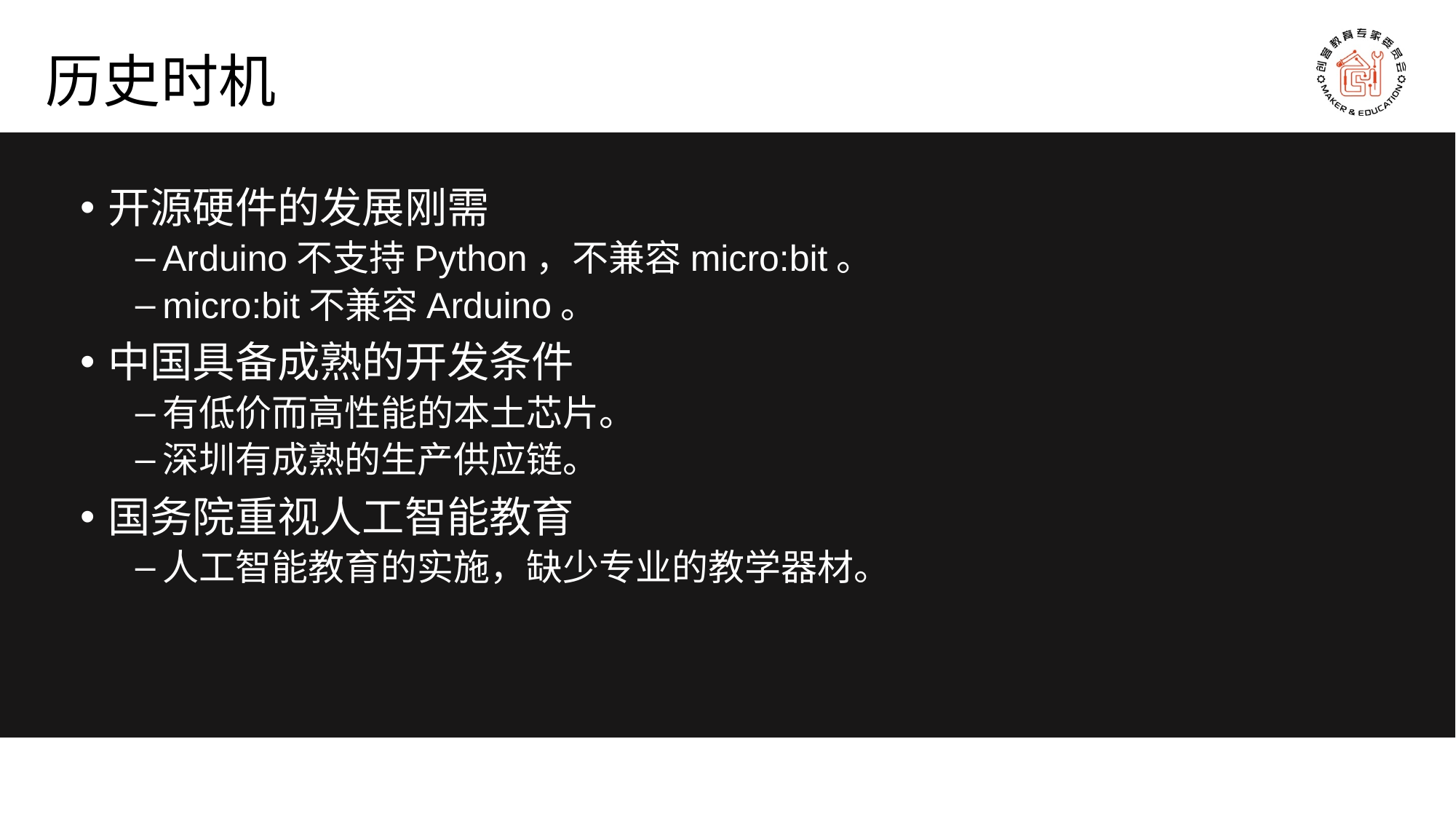

# 历史时机
开源硬件的发展刚需
Arduino不支持Python，不兼容micro:bit。
micro:bit不兼容Arduino。
中国具备成熟的开发条件
有低价而高性能的本土芯片。
深圳有成熟的生产供应链。
国务院重视人工智能教育
人工智能教育的实施，缺少专业的教学器材。